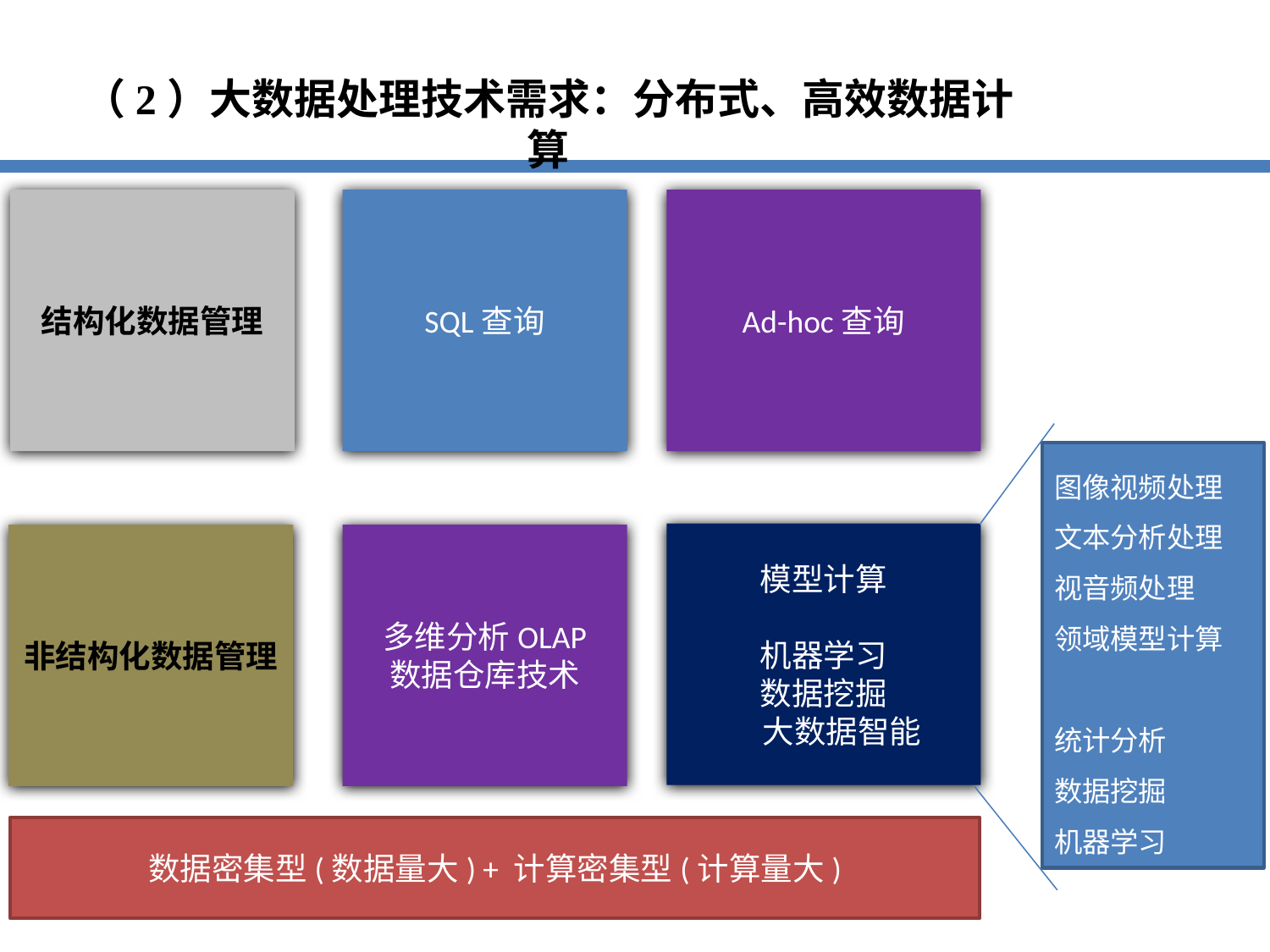

（2）大数据处理技术需求：分布式、高效数据计算
结构化数据管理
SQL查询
Ad-hoc查询
图像视频处理
文本分析处理
视音频处理
领域模型计算

统计分析
数据挖掘
机器学习
模型计算

机器学习
数据挖掘
    大数据智能
非结构化数据管理
多维分析OLAP
数据仓库技术
数据密集型(数据量大) + 计算密集型(计算量大)